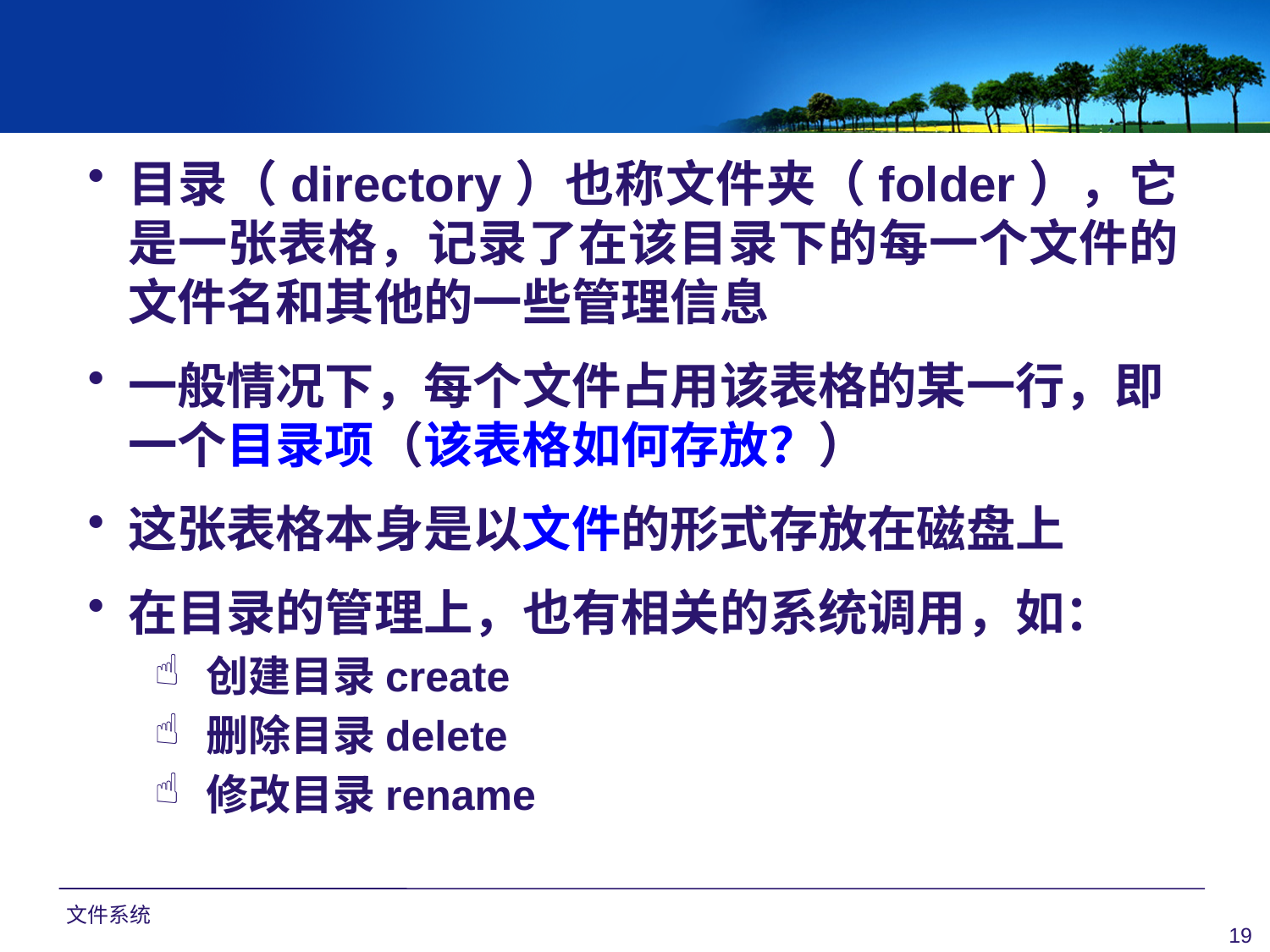

目录（directory）也称文件夹（folder），它是一张表格，记录了在该目录下的每一个文件的文件名和其他的一些管理信息
一般情况下，每个文件占用该表格的某一行，即一个目录项（该表格如何存放？）
这张表格本身是以文件的形式存放在磁盘上
在目录的管理上，也有相关的系统调用，如：
创建目录create
删除目录delete
修改目录rename
文件系统
19